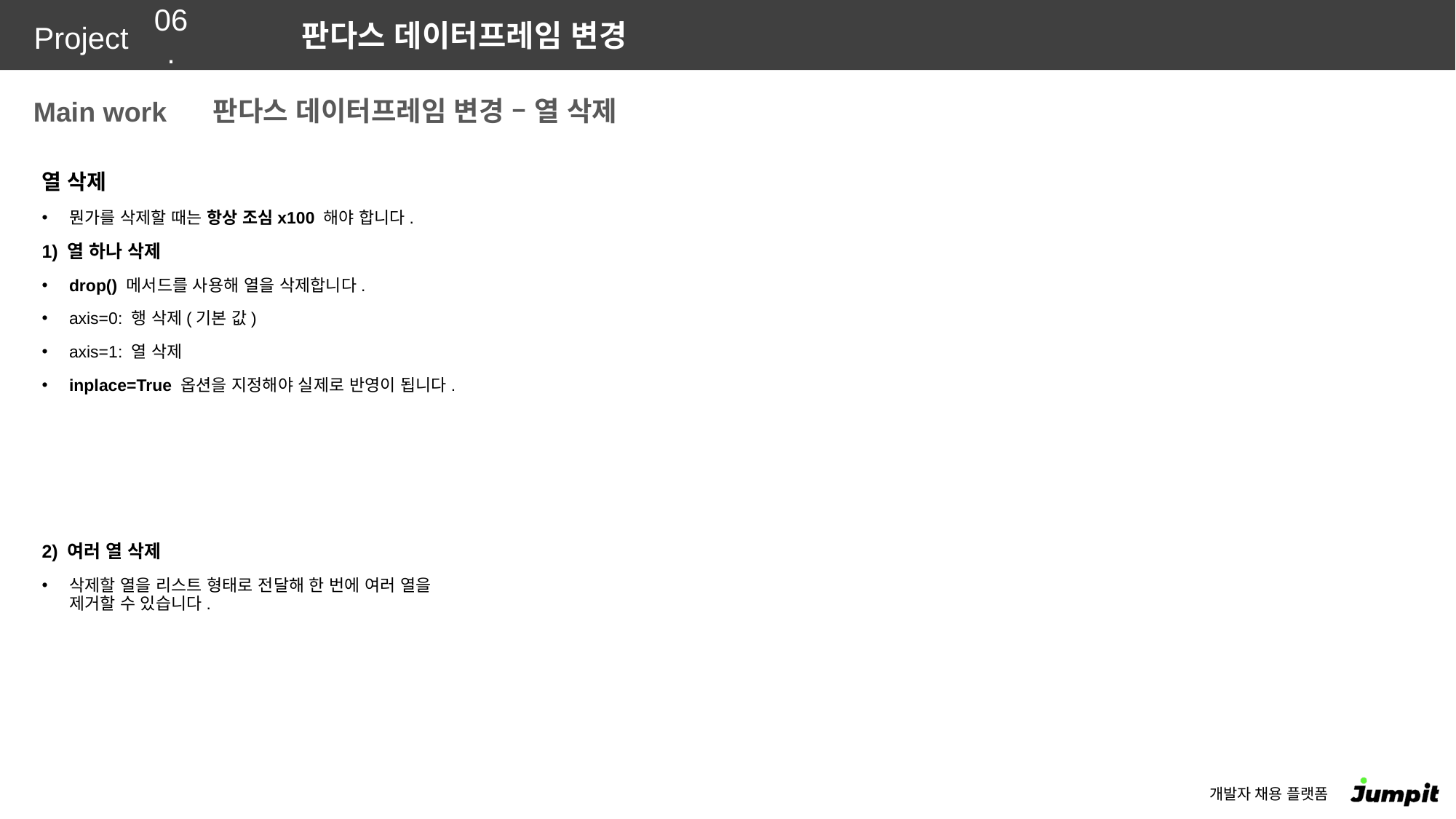

06.
판다스 데이터프레임 변경
판다스 데이터프레임 변경 – 열 삭제
열 삭제
뭔가를 삭제할 때는 항상 조심x100 해야 합니다.
1) 열 하나 삭제
drop() 메서드를 사용해 열을 삭제합니다.
axis=0: 행 삭제(기본 값)
axis=1: 열 삭제
inplace=True 옵션을 지정해야 실제로 반영이 됩니다.

2) 여러 열 삭제
삭제할 열을 리스트 형태로 전달해 한 번에 여러 열을 제거할 수 있습니다.